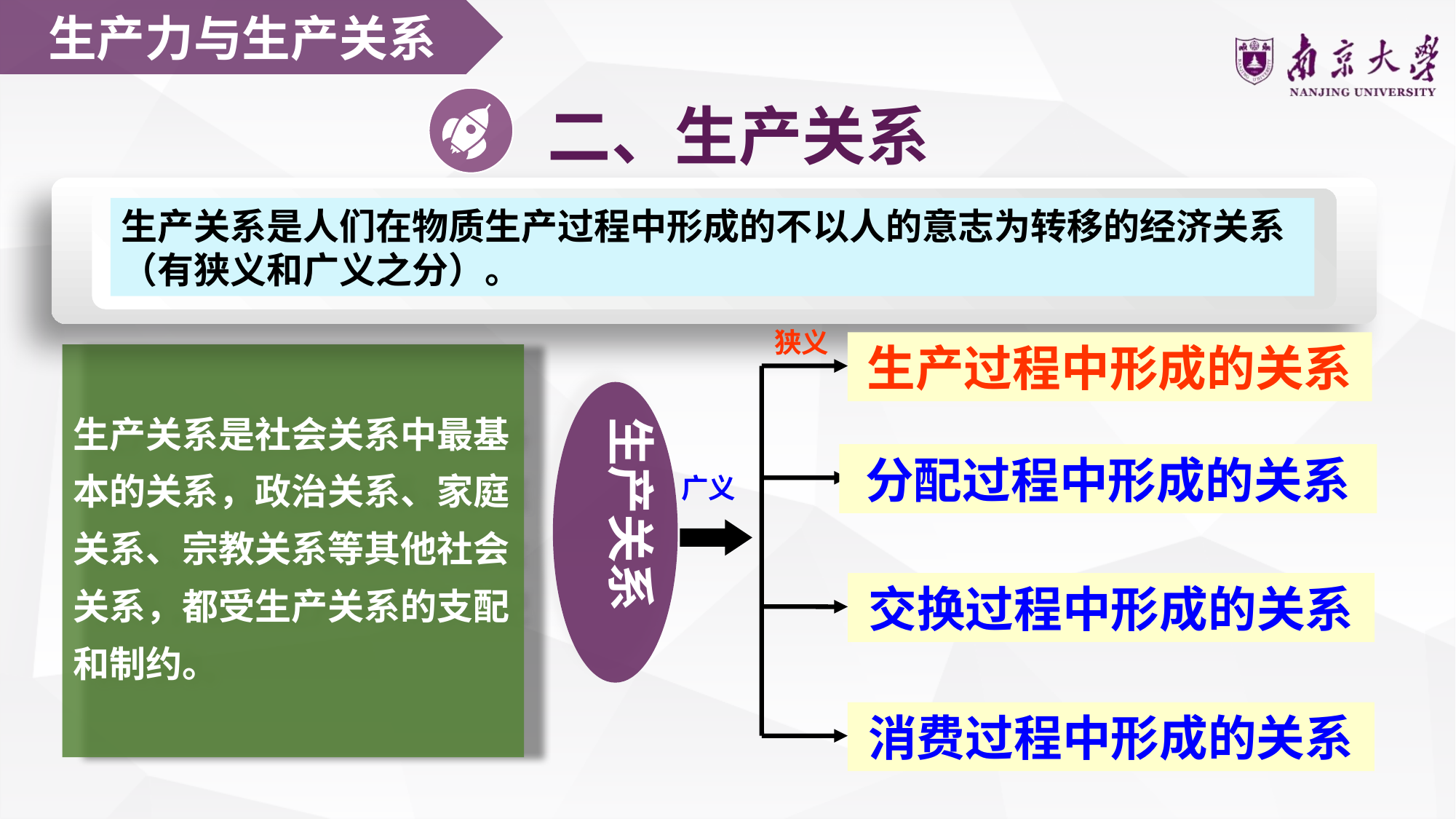

生产力与生产关系

二、生产关系

生产关系是人们在物质生产过程中形成的不以人的意志为转移的经济关系（有狭义和广义之分）。
狭义
生产过程中形成的关系
生产关系是社会关系中最基
本的关系，政治关系、家庭
关系、宗教关系等其他社会
关系，都受生产关系的支配
和制约。

生产关系
分配过程中形成的关系
广义

交换过程中形成的关系

消费过程中形成的关系